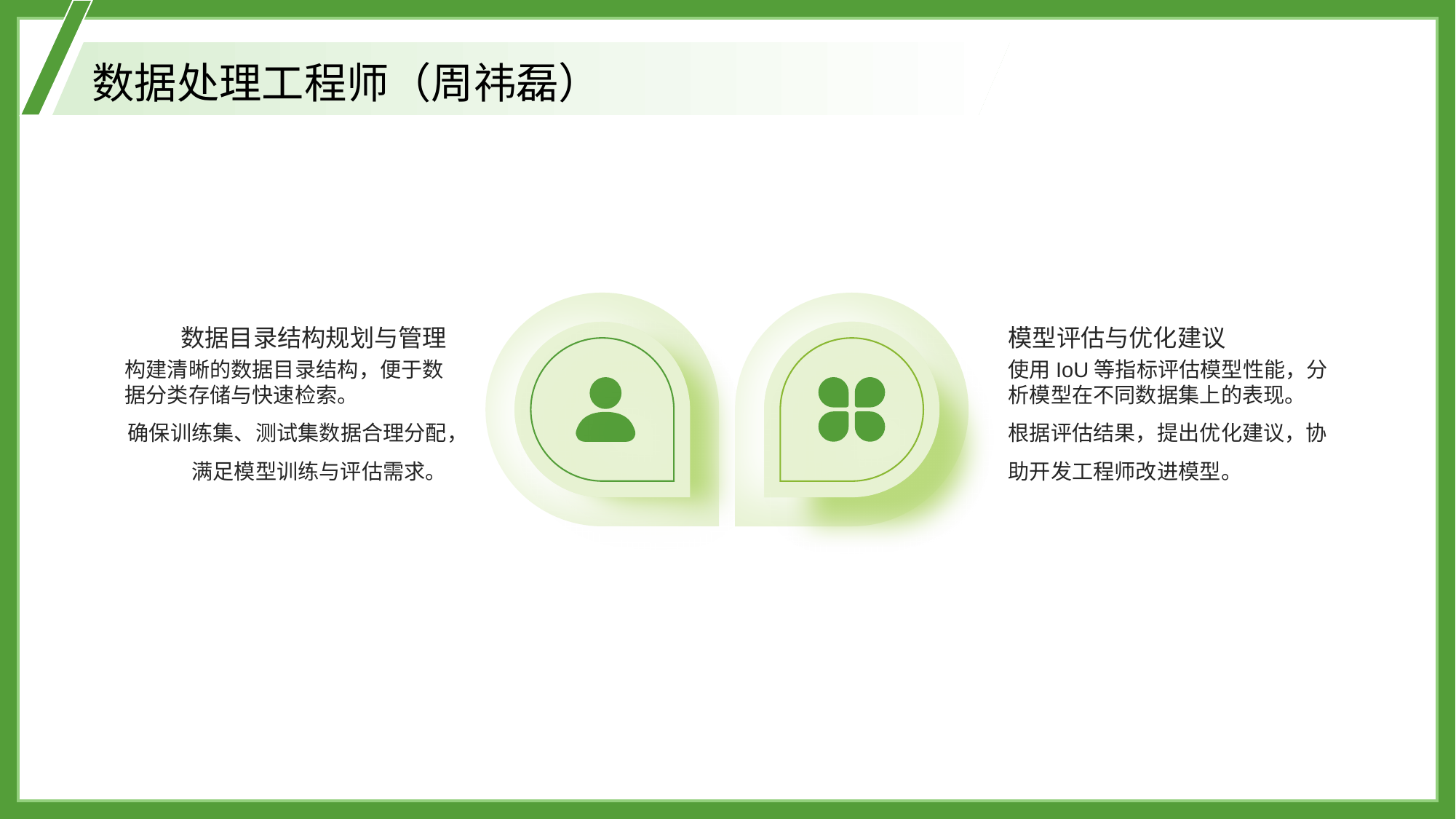

数据处理工程师（周祎磊）

数据目录结构规划与管理
模型评估与优化建议

构建清晰的数据目录结构，便于数据分类存储与快速检索。
确保训练集、测试集数据合理分配，满足模型训练与评估需求。
使用IoU等指标评估模型性能，分析模型在不同数据集上的表现。
根据评估结果，提出优化建议，协助开发工程师改进模型。